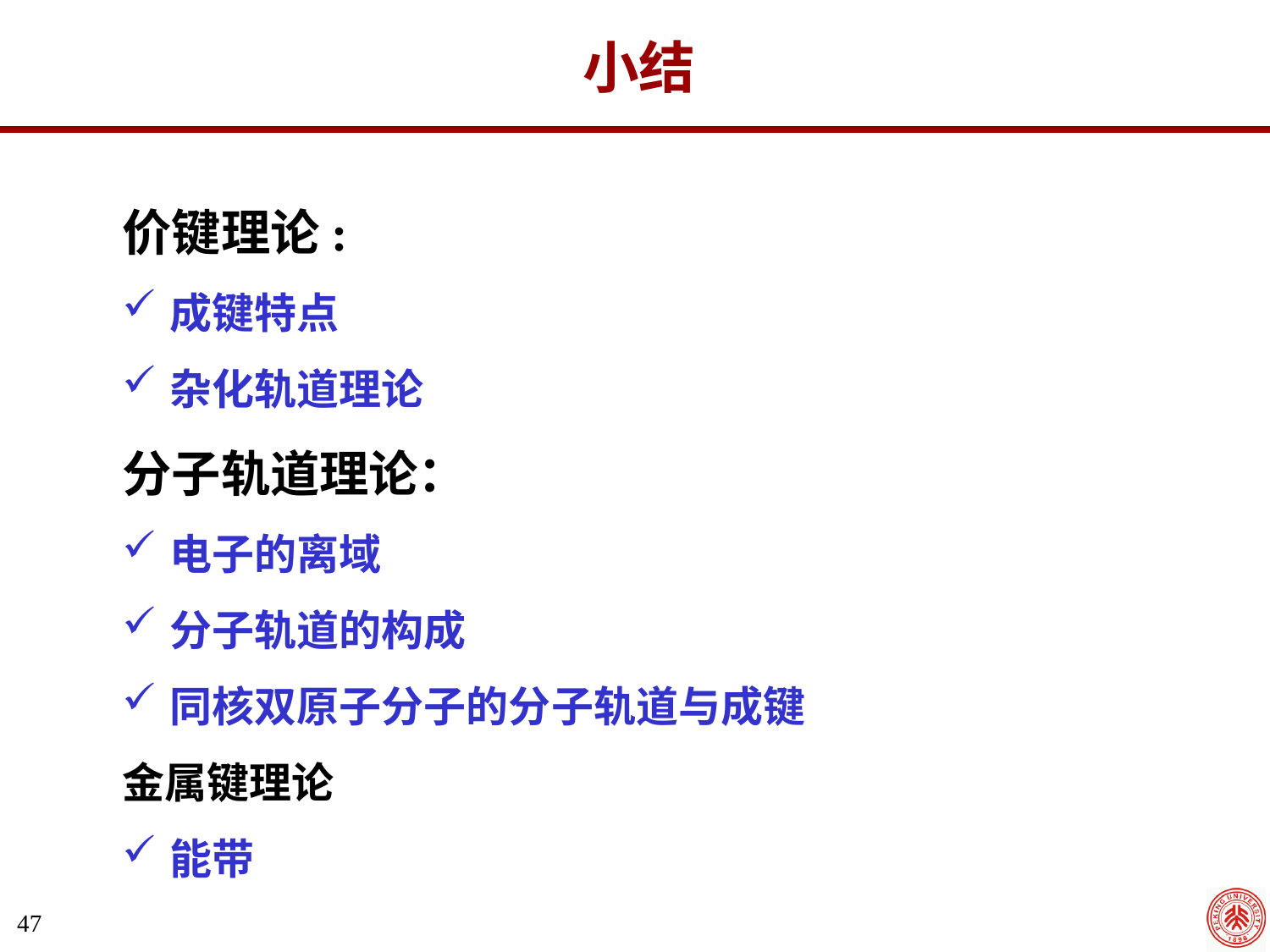

小结

价键理论:
成键特点
杂化轨道理论
分子轨道理论：
电子的离域
分子轨道的构成
同核双原子分子的分子轨道与成键
金属键理论
能带
47